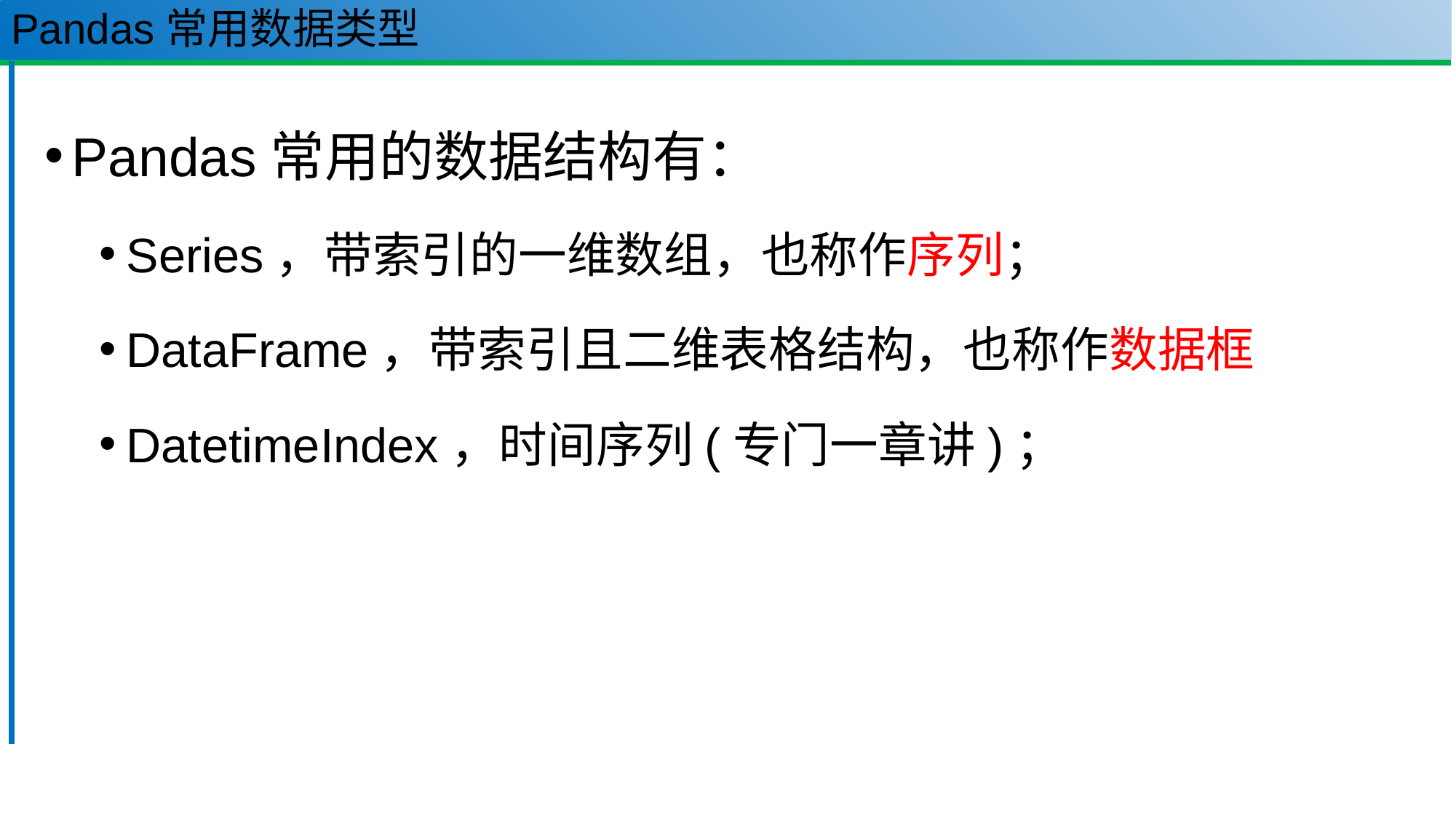

# Pandas常用数据类型
Pandas常用的数据结构有：
Series，带索引的一维数组，也称作序列；
DataFrame，带索引且二维表格结构，也称作数据框
DatetimeIndex，时间序列(专门一章讲)；